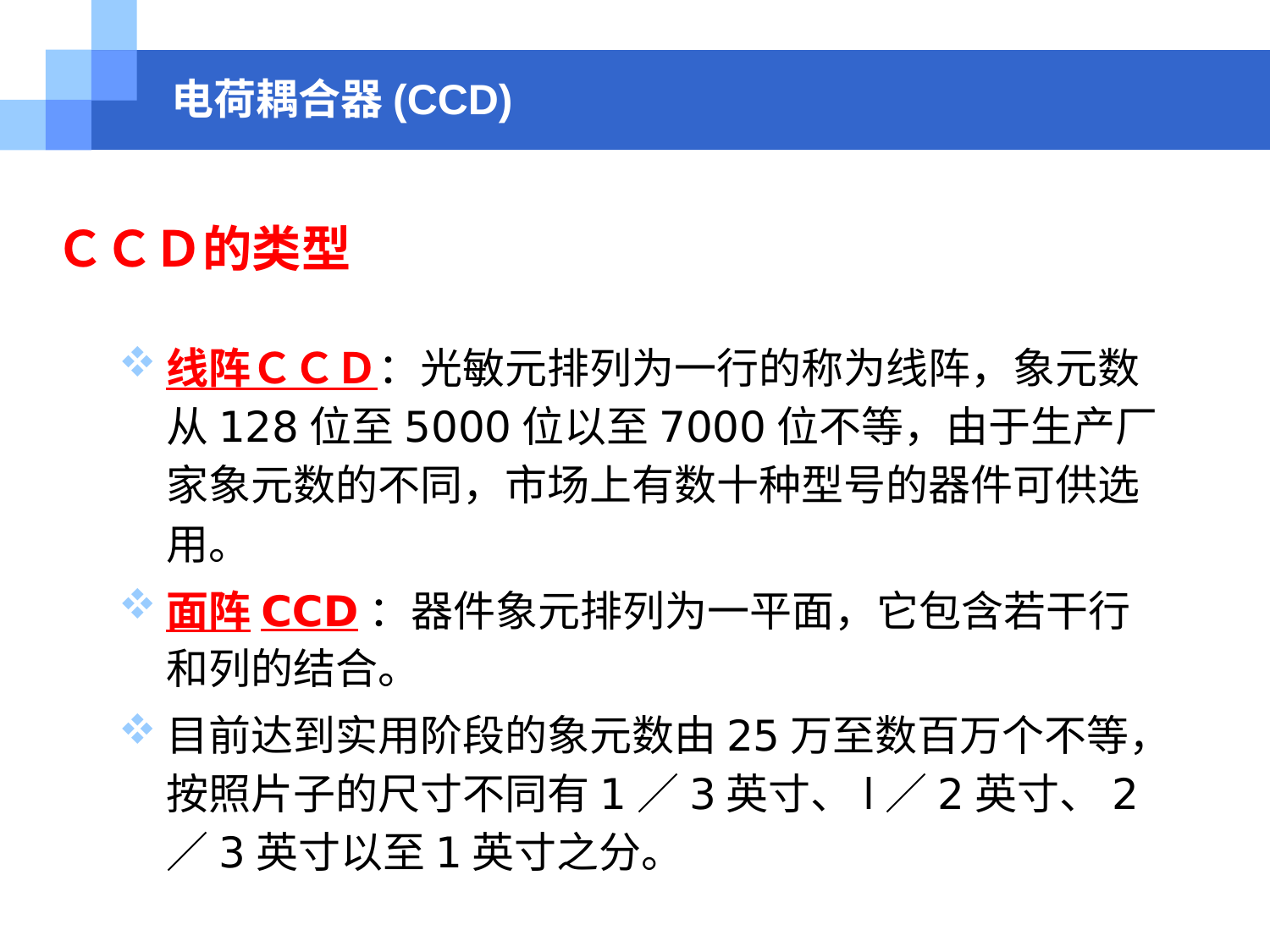

电荷耦合器(CCD)
# ＣＣＤ的类型
线阵ＣＣＤ：光敏元排列为一行的称为线阵，象元数从128位至5000位以至7000位不等，由于生产厂家象元数的不同，市场上有数十种型号的器件可供选用。
面阵CCD：器件象元排列为一平面，它包含若干行和列的结合。
目前达到实用阶段的象元数由25万至数百万个不等，按照片子的尺寸不同有1／3英寸、l／2英寸、2／3英寸以至1英寸之分。